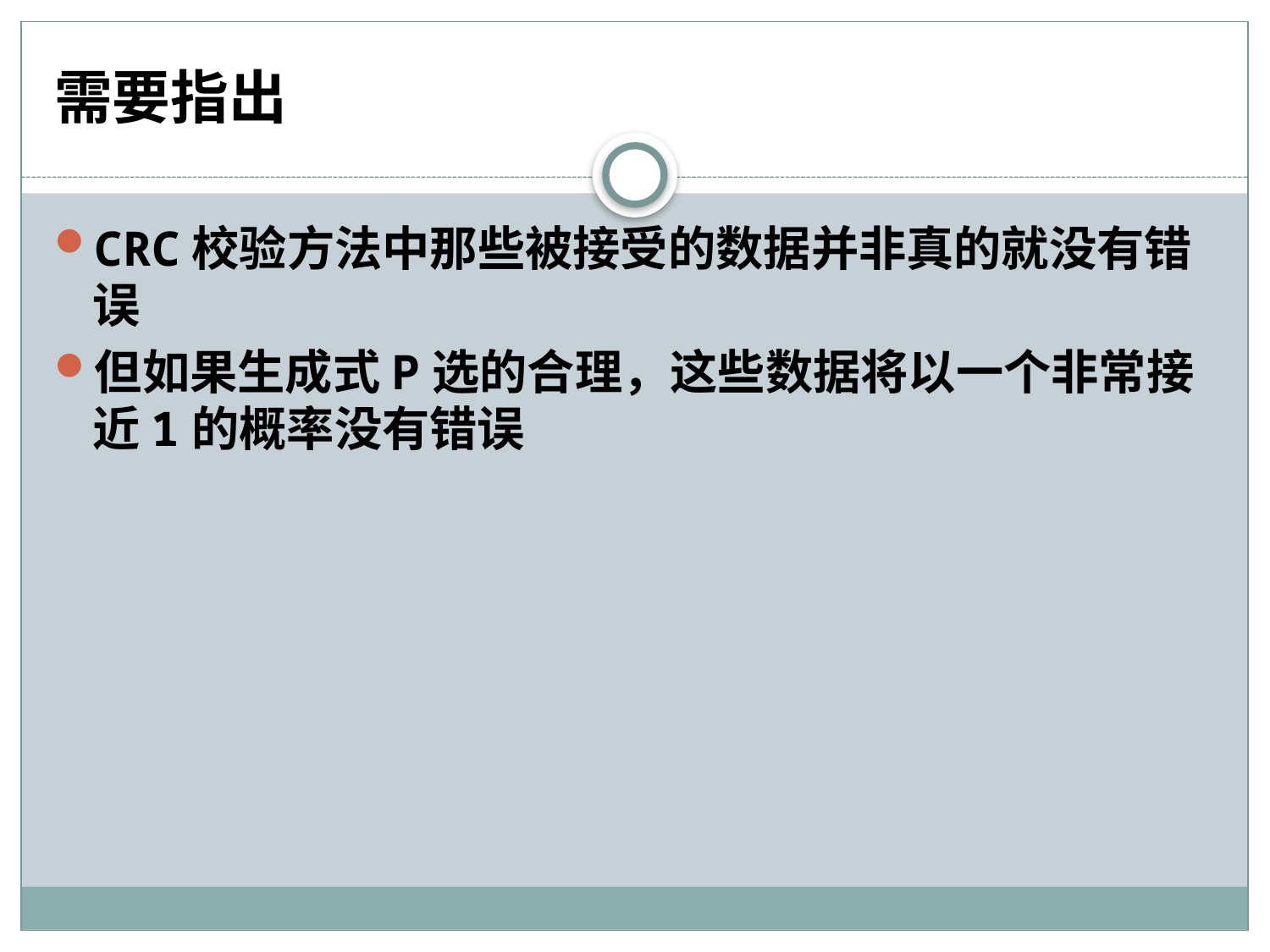

# 需要指出
CRC校验方法中那些被接受的数据并非真的就没有错误
但如果生成式P选的合理，这些数据将以一个非常接近1的概率没有错误